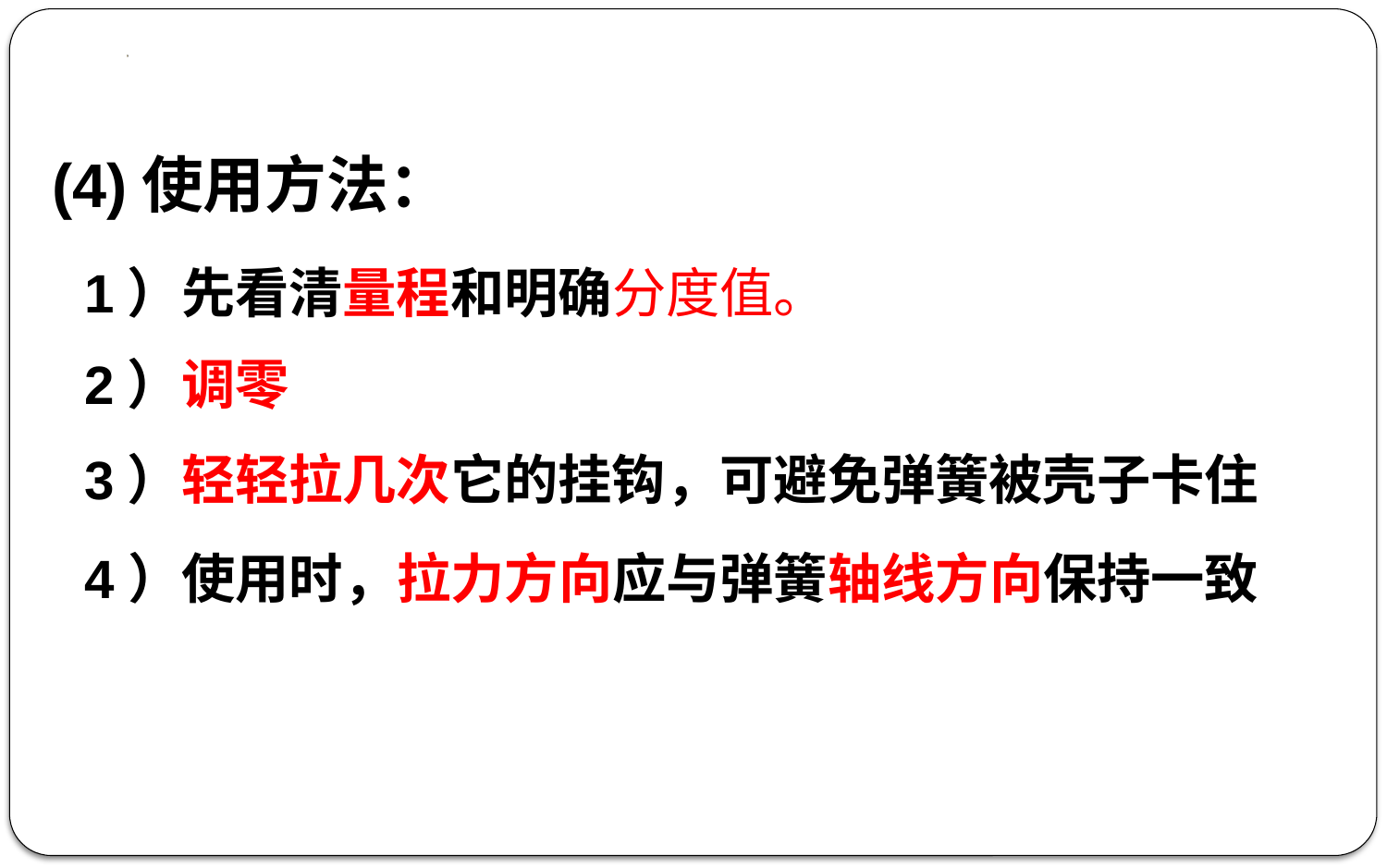

(4)使用方法：
1）先看清量程和明确分度值。
2）调零
3）轻轻拉几次它的挂钩，可避免弹簧被壳子卡住
4）使用时，拉力方向应与弹簧轴线方向保持一致